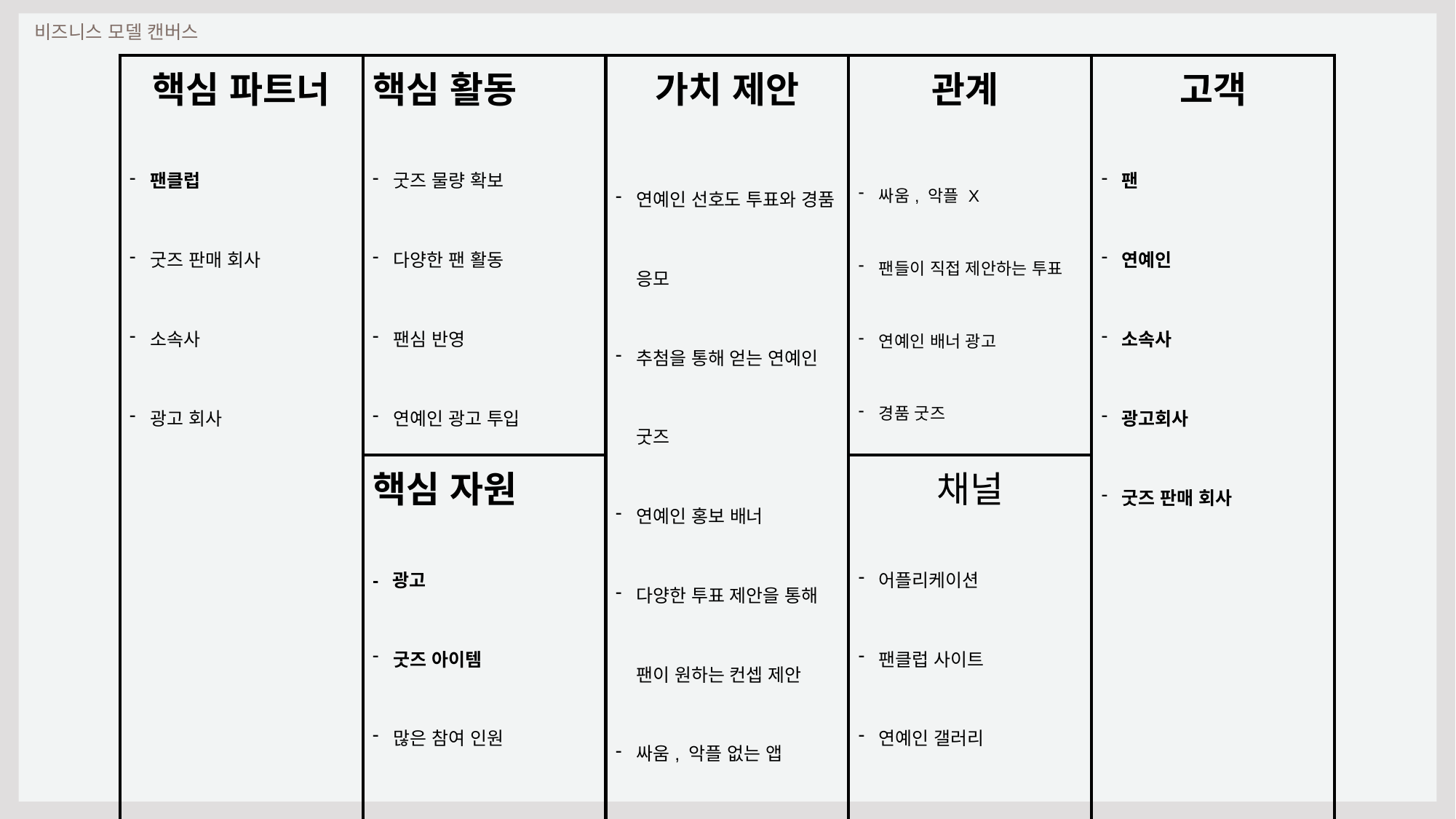

# 비즈니스 모델 캔버스
| 핵심 파트너 팬클럽 굿즈 판매 회사 소속사 광고 회사 | 핵심 활동 굿즈 물량 확보 다양한 팬 활동 팬심 반영 연예인 광고 투입 | 가치 제안 연예인 선호도 투표와 경품 응모 추첨을 통해 얻는 연예인 굿즈 연예인 홍보 배너 다양한 투표 제안을 통해 팬이 원하는 컨셉 제안 싸움, 악플 없는 앱 |  | 관계 싸움, 악플 X 팬들이 직접 제안하는 투표 연예인 배너 광고 경품 굿즈 | 고객 팬 연예인 소속사 광고회사 굿즈 판매 회사 |
| --- | --- | --- | --- | --- | --- |
|  | 핵심 자원 - 광고 굿즈 아이템 많은 참여 인원 |  |  | 채널 어플리케이션 팬클럽 사이트 연예인 갤러리 |  |
| 비용 서버 운용 비용, 굿즈 구매 비용, 홍보 비용 |  |  | 수익 투표 판매 수익, 광고 수입 |  |  |
|  |  |  |  |  |  |